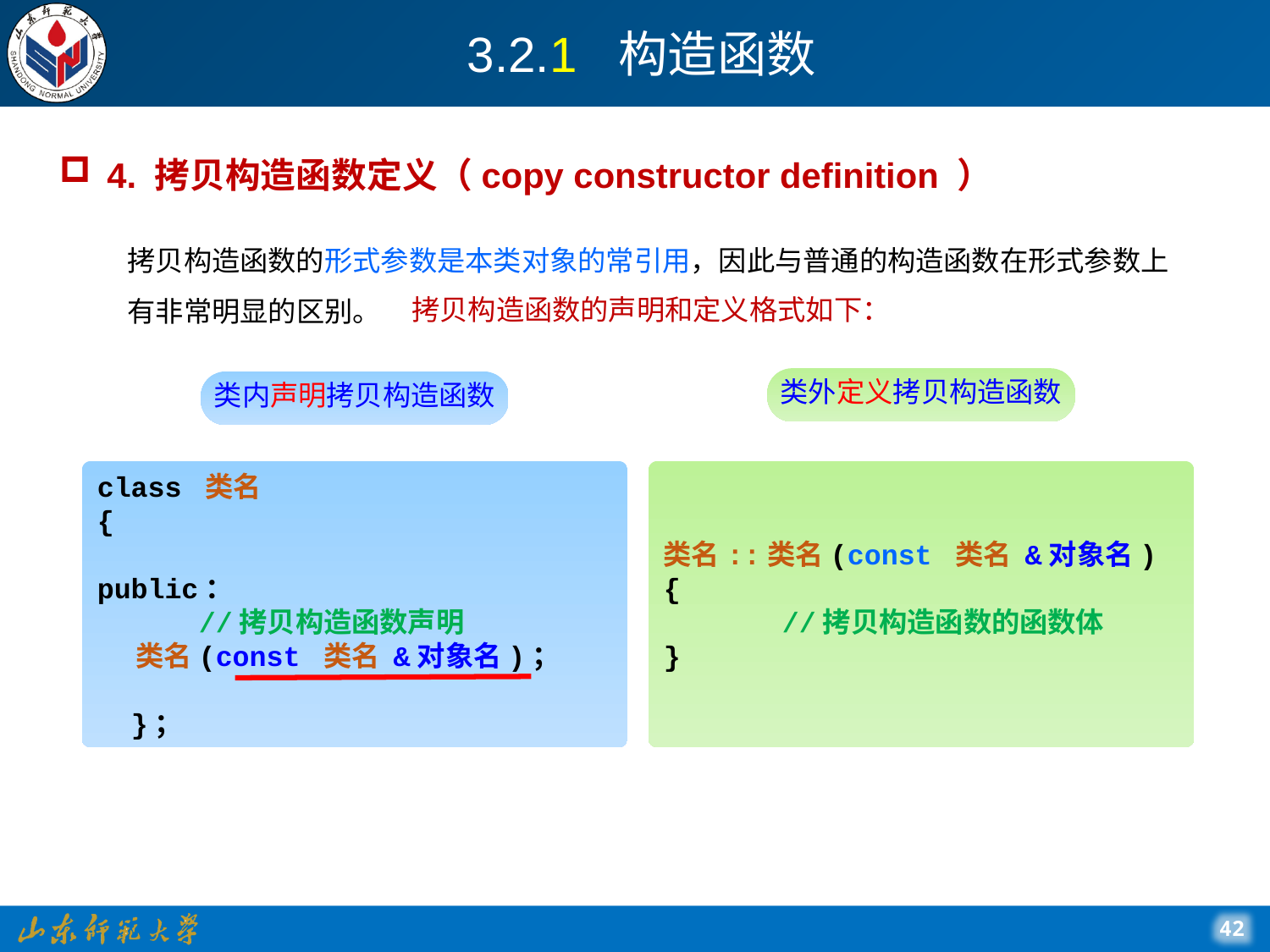

# 3.2.1 构造函数
4. 拷贝构造函数定义（copy constructor definition ）
拷贝构造函数的形式参数是本类对象的常引用，因此与普通的构造函数在形式参数上有非常明显的区别。
拷贝构造函数的声明和定义格式如下：
类外定义拷贝构造函数

类内声明拷贝构造函数

class 类名
{

public：
      //拷贝构造函数声明
     类名(const 类名 &对象名)；

  }；
类名::类名(const 类名 &对象名)
{
       //拷贝构造函数的函数体
}